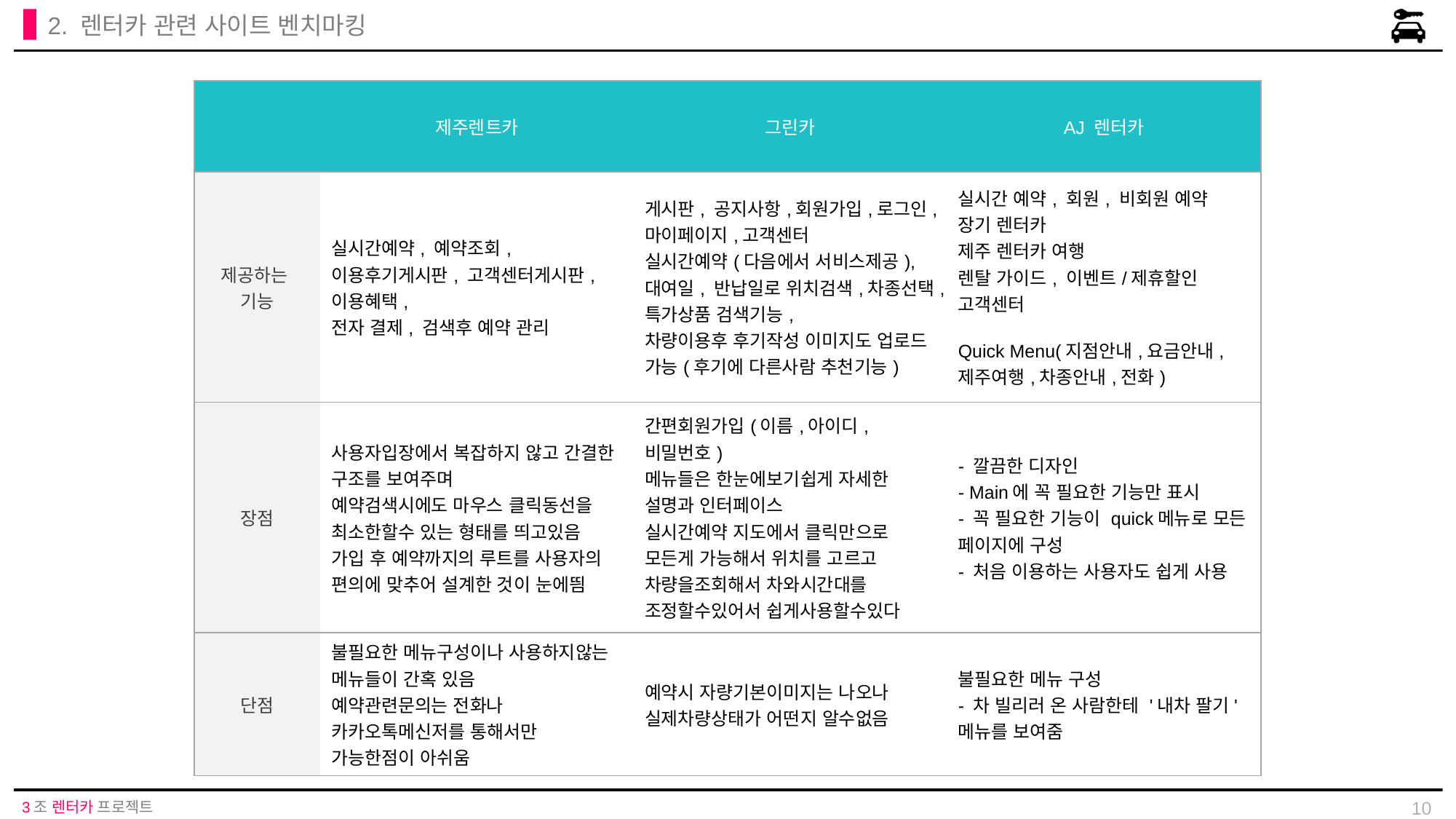

2. 렌터카 관련 사이트 벤치마킹
|  | 제주렌트카 | 그린카 | AJ 렌터카 |
| --- | --- | --- | --- |
| 제공하는 기능 | 실시간예약, 예약조회, 이용후기게시판, 고객센터게시판, 이용혜택, 전자 결제, 검색후 예약 관리 | 게시판, 공지사항,회원가입,로그인,마이페이지,고객센터 실시간예약(다음에서 서비스제공), 대여일, 반납일로 위치검색,차종선택,특가상품 검색기능, 차량이용후 후기작성 이미지도 업로드 가능(후기에 다른사람 추천기능) | 실시간 예약, 회원, 비회원 예약 장기 렌터카 제주 렌터카 여행 렌탈 가이드, 이벤트/제휴할인 고객센터 Quick Menu(지점안내,요금안내,제주여행,차종안내,전화) |
| 장점 | 사용자입장에서 복잡하지 않고 간결한 구조를 보여주며 예약검색시에도 마우스 클릭동선을 최소한할수 있는 형태를 띄고있음 가입 후 예약까지의 루트를 사용자의 편의에 맞추어 설계한 것이 눈에띔 | 간편회원가입(이름,아이디,비밀번호) 메뉴들은 한눈에보기쉽게 자세한 설명과 인터페이스 실시간예약 지도에서 클릭만으로 모든게 가능해서 위치를 고르고 차량을조회해서 차와시간대를 조정할수있어서 쉽게사용할수있다 | - 깔끔한 디자인 - Main에 꼭 필요한 기능만 표시 - 꼭 필요한 기능이 quick메뉴로 모든 페이지에 구성 - 처음 이용하는 사용자도 쉽게 사용 |
| 단점 | 불필요한 메뉴구성이나 사용하지않는 메뉴들이 간혹 있음 예약관련문의는 전화나 카카오톡메신저를 통해서만 가능한점이 아쉬움 | 예약시 자량기본이미지는 나오나 실제차량상태가 어떤지 알수없음 | 불필요한 메뉴 구성 - 차 빌리러 온 사람한테 '내차 팔기' 메뉴를 보여줌 |
10